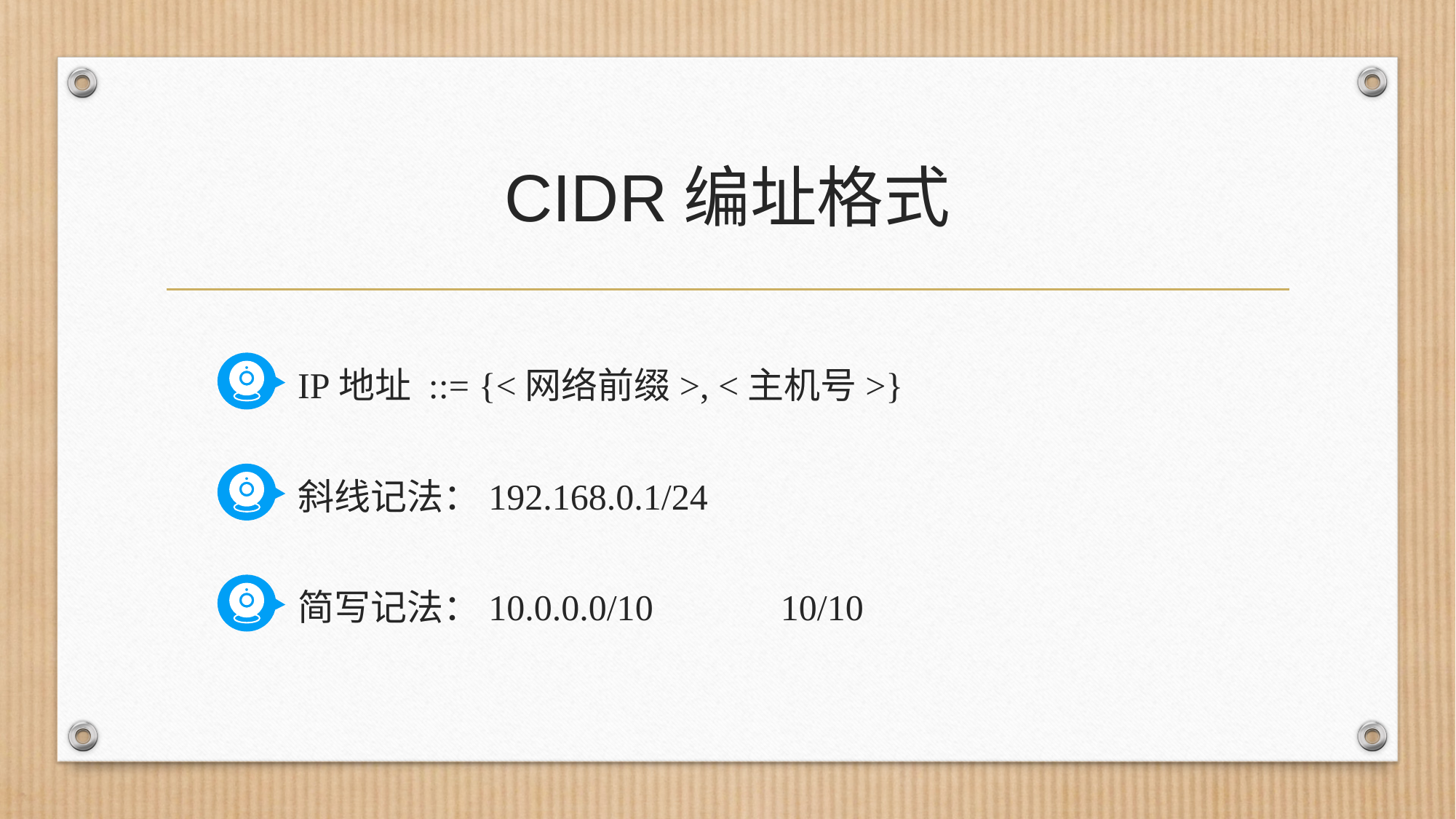

# CIDR编址格式

IP地址 ::= {<网络前缀>, <主机号>}

斜线记法：192.168.0.1/24

简写记法：10.0.0.0/10              10/10